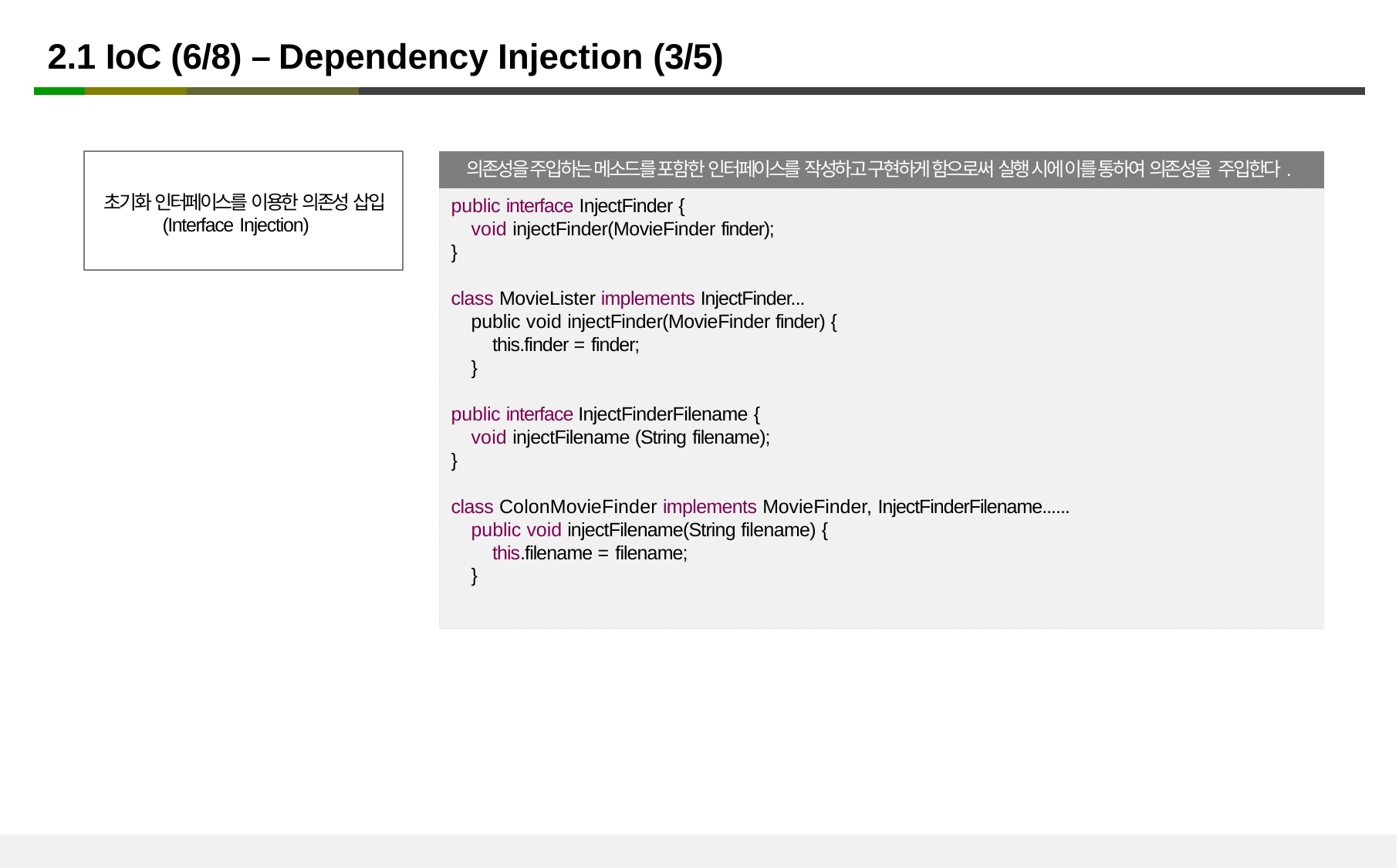

# 2.1 IoC (6/8) – Dependency Injection (3/5)

초기화 인터페이스를 이용한 의존성 삽입  (Interface Injection)

의존성을 주입하는 메소드를 포함한 인터페이스를 작성하고 구현하게 함으로써 실행 시에 이를 통하여 의존성을 주입한다.

public interface InjectFinder {
    void injectFinder(MovieFinder finder);
}

class MovieLister implements InjectFinder...
    public void injectFinder(MovieFinder finder) {
        this.finder = finder;
    }

public interface InjectFinderFilename {
    void injectFilename (String filename);
}

class ColonMovieFinder implements MovieFinder, InjectFinderFilename......
    public void injectFilename(String filename) {
        this.filename = filename;
    }